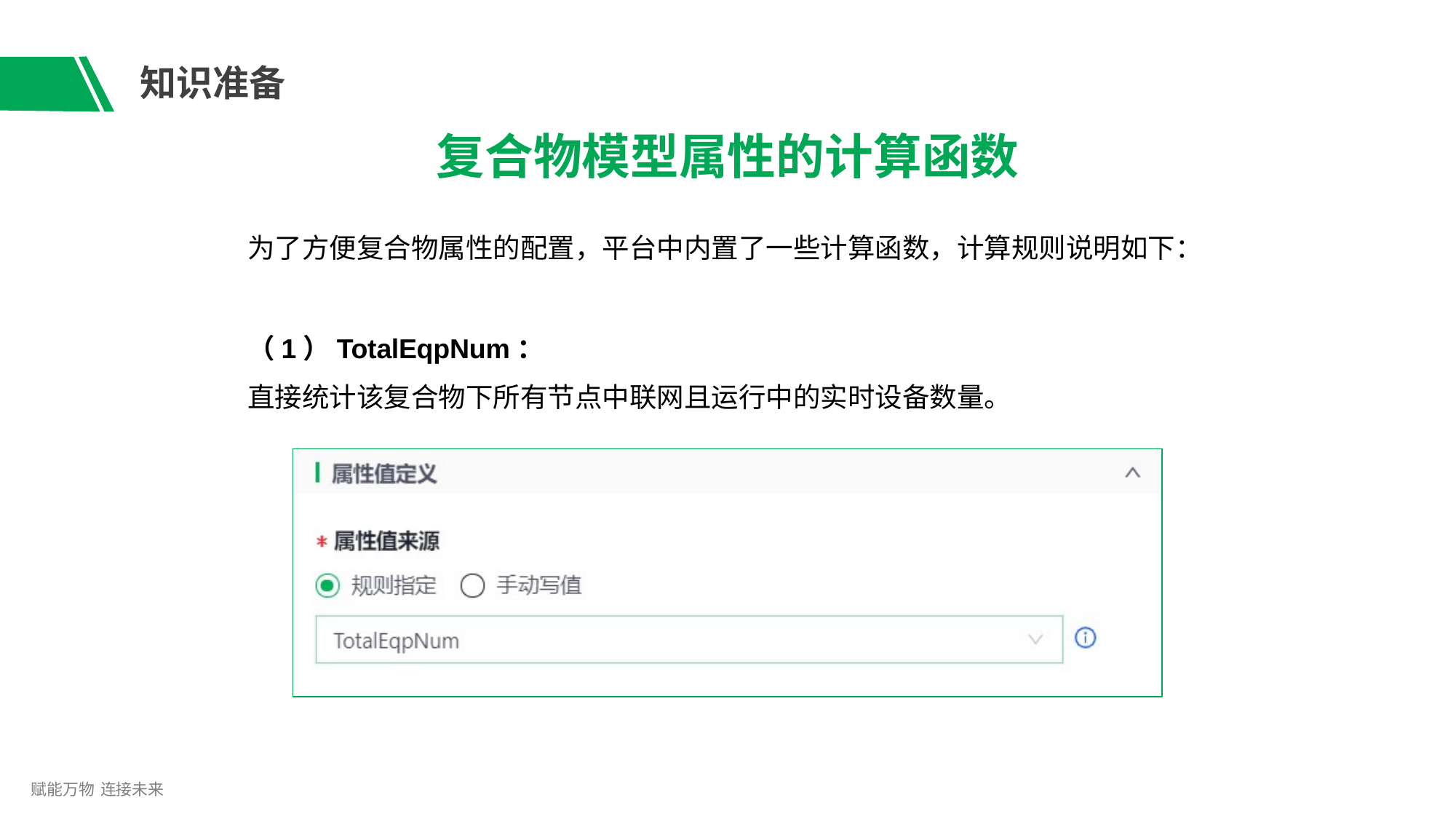

# 知识准备
复合物模型属性的计算函数
为了方便复合物属性的配置，平台中内置了一些计算函数，计算规则说明如下：

（1）TotalEqpNum：
直接统计该复合物下所有节点中联网且运行中的实时设备数量。

赋能万物 连接未来